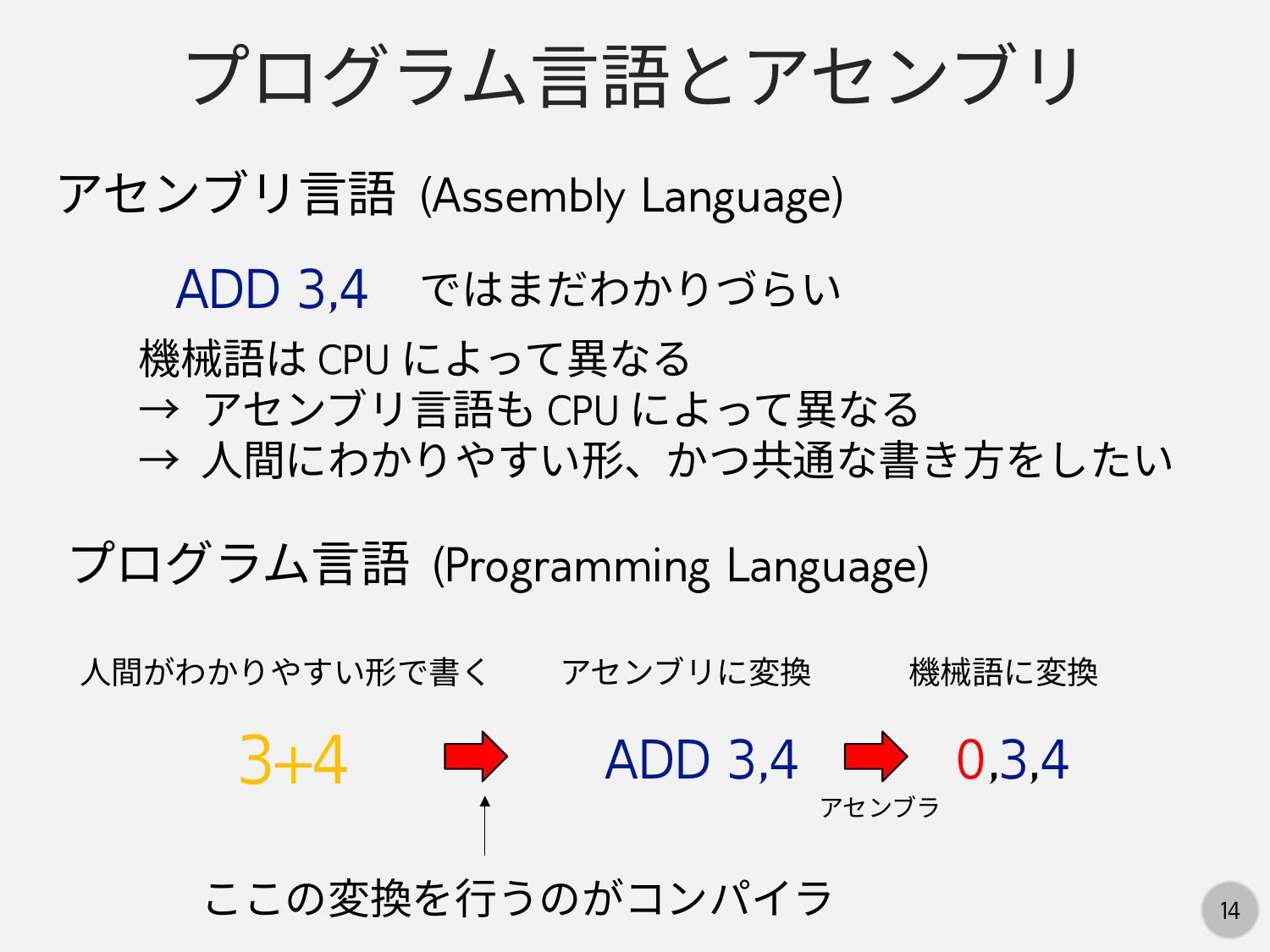

プログラム言語とアセンブリ
アセンブリ言語 (Assembly Language)
ADD 3,4
ではまだわかりづらい
機械語はCPUによって異なる
→ アセンブリ言語もCPUによって異なる
→ 人間にわかりやすい形、かつ共通な書き方をしたい
プログラム言語 (Programming Language)
人間がわかりやすい形で書く
アセンブリに変換
機械語に変換
3+4
ADD 3,4
0,3,4

アセンブラ
ここの変換を行うのがコンパイラ